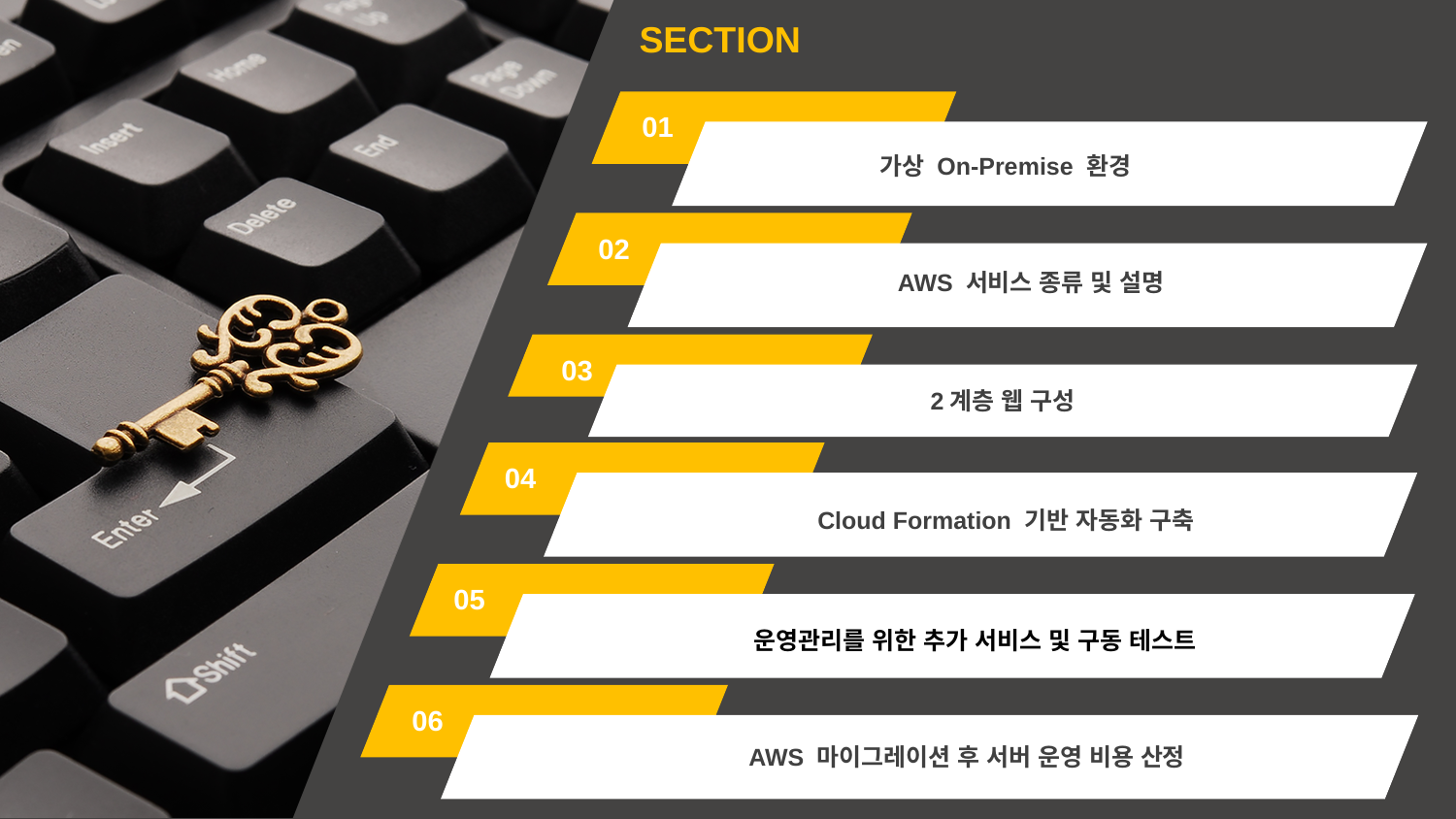

SECTION

01

가상 On-Premise 환경

02

AWS 서비스 종류 및 설명

03
2계층 웹 구성

04

Cloud Formation 기반 자동화 구축

05

운영관리를 위한 추가 서비스 및 구동 테스트

06

AWS 마이그레이션 후 서버 운영 비용 산정